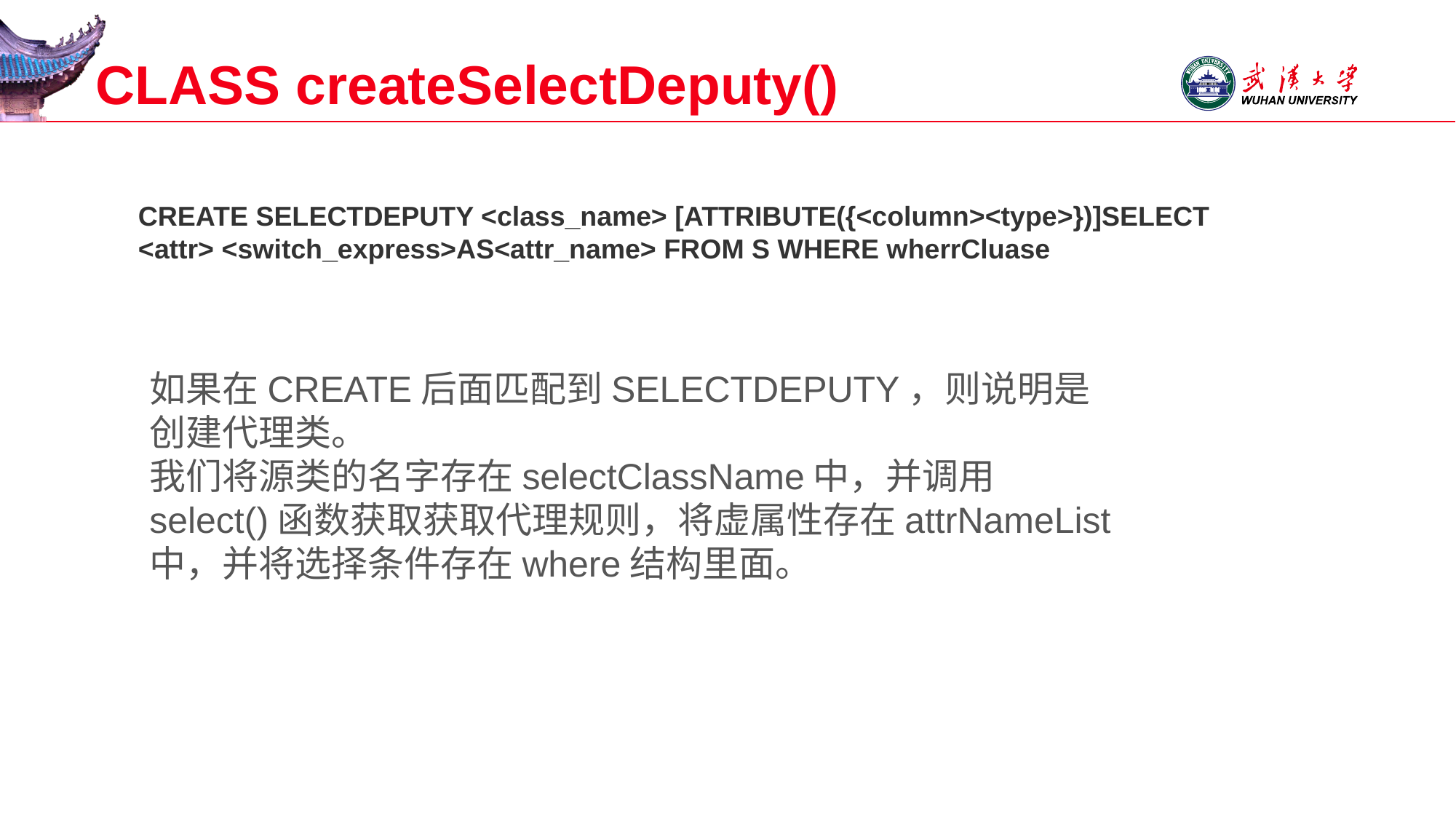

# CLASS createSelectDeputy()
CREATE SELECTDEPUTY <class_name> [ATTRIBUTE({<column><type>})]SELECT <attr> <switch_express>AS<attr_name> FROM S WHERE wherrCluase
如果在CREATE后面匹配到SELECTDEPUTY，则说明是创建代理类。
我们将源类的名字存在selectClassName中，并调用select()函数获取获取代理规则，将虚属性存在attrNameList中，并将选择条件存在where结构里面。